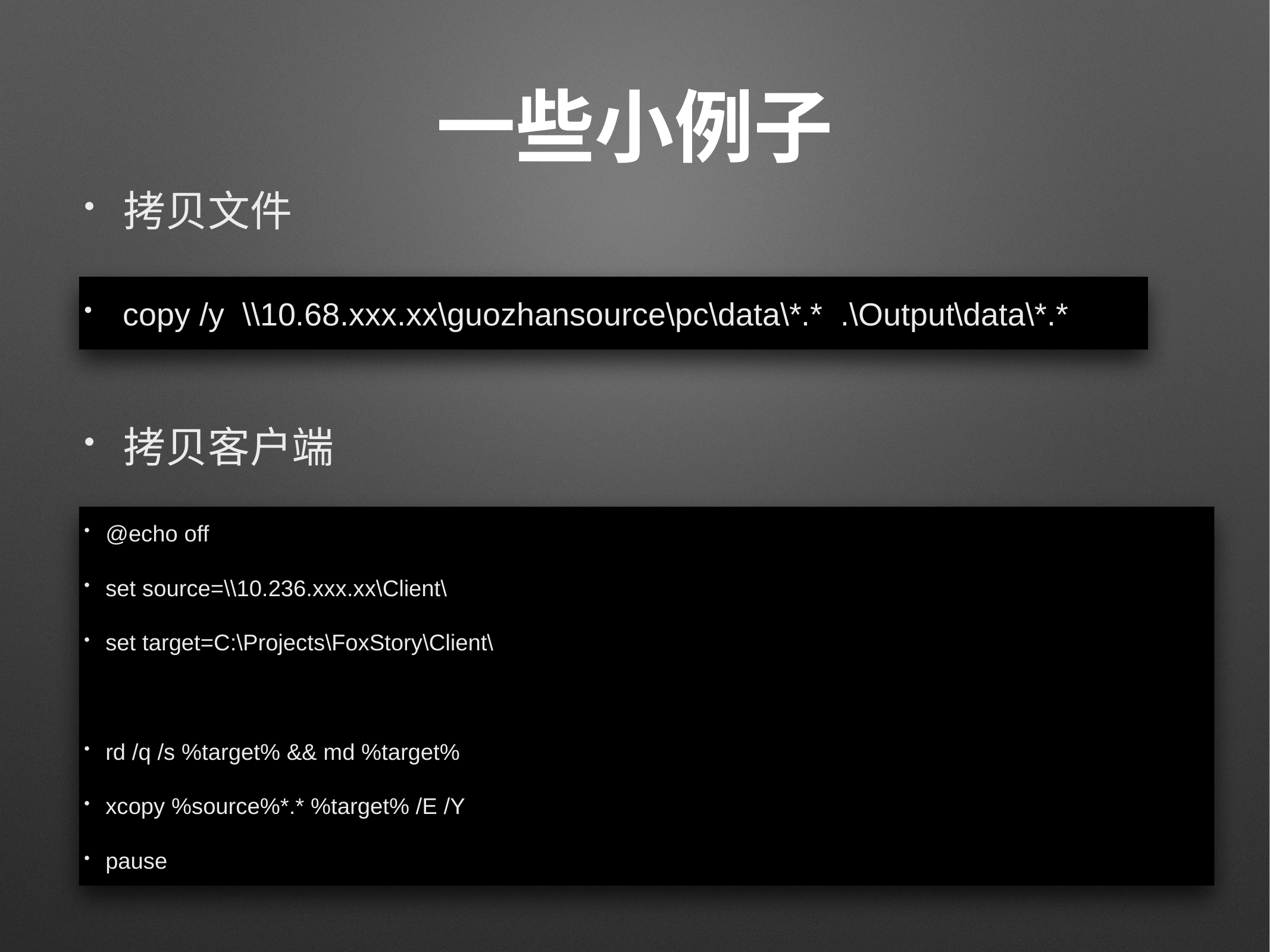

# 一些小例子
拷贝文件
copy /y  \\10.68.xxx.xx\guozhansource\pc\data\*.*  .\Output\data\*.*
拷贝客户端
@echo off
set source=\\10.236.xxx.xx\Client\
set target=C:\Projects\FoxStory\Client\

rd /q /s %target% && md %target%
xcopy %source%*.* %target% /E /Y
pause